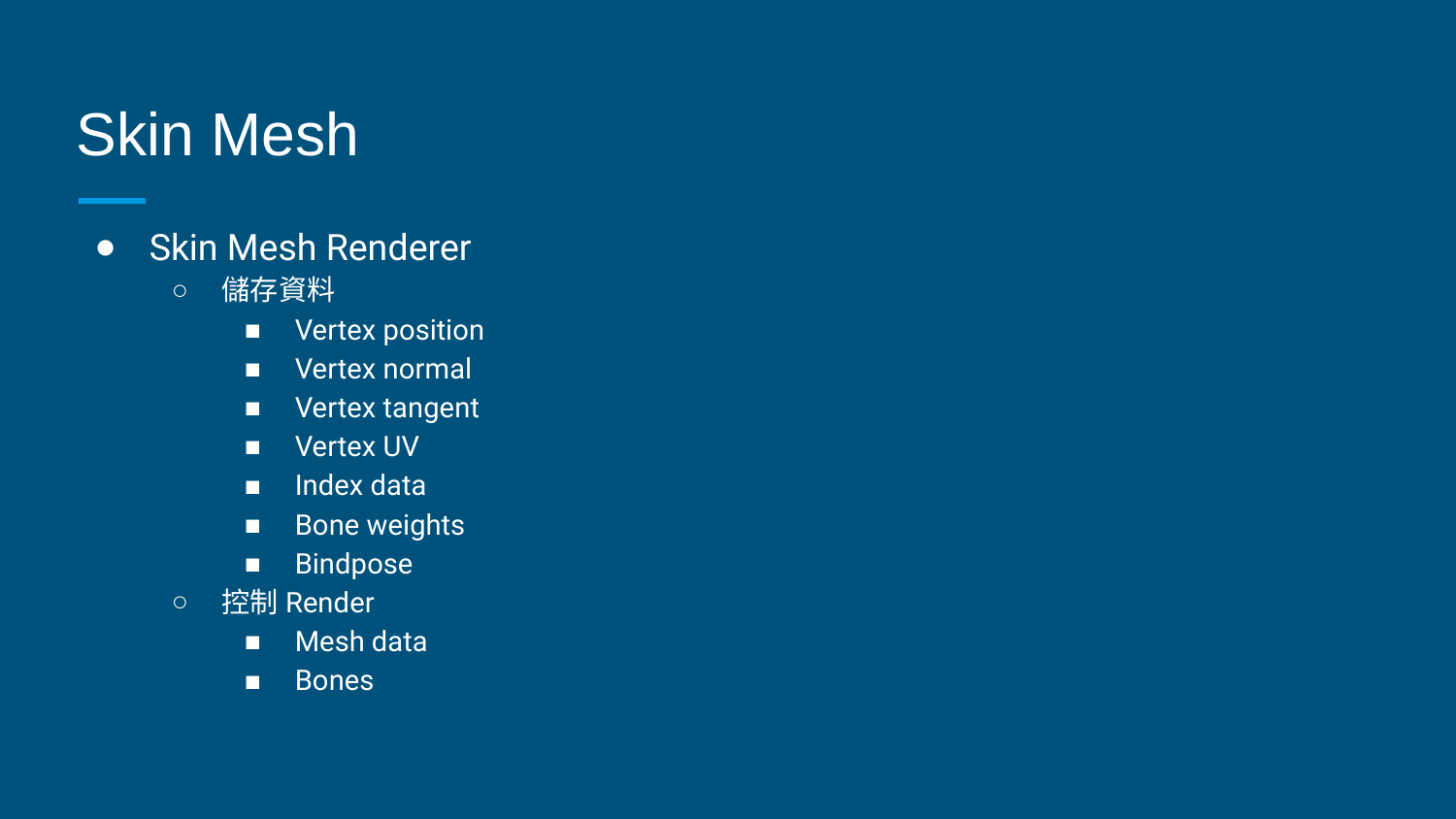

# Skin Mesh
Skin Mesh Renderer
儲存資料
Vertex position
Vertex normal
Vertex tangent
Vertex UV
Index data
Bone weights
Bindpose
控制Render
Mesh data
Bones